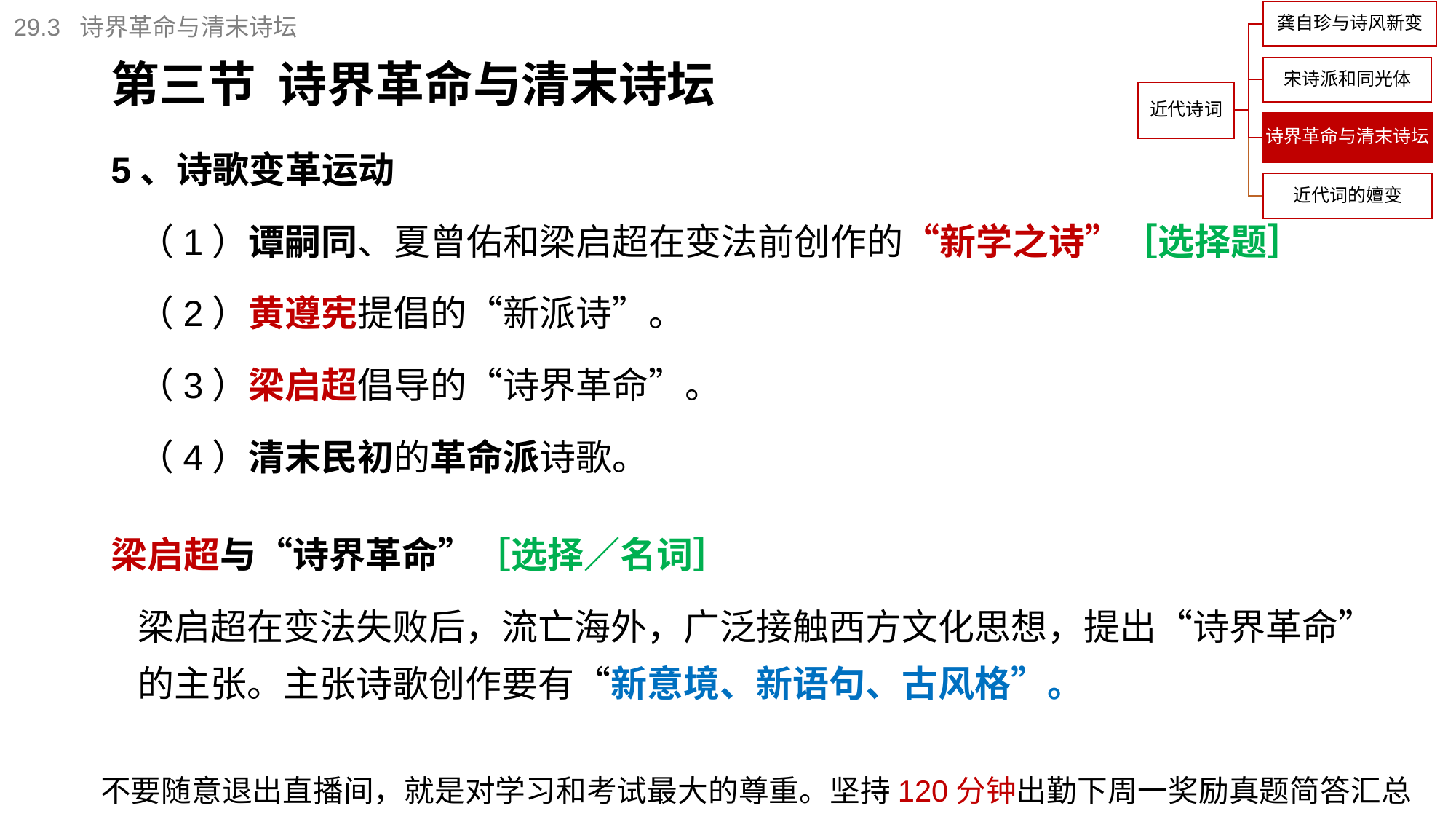

近代诗词
龚自珍与诗风新变
宋诗派和同光体
诗界革命与清末诗坛
近代词的嬗变
29.3  诗界革命与清末诗坛
# 第三节  诗界革命与清末诗坛
5、诗歌变革运动
（1）谭嗣同、夏曾佑和梁启超在变法前创作的“新学之诗”［选择题］
（2）黄遵宪提倡的“新派诗”。
（3）梁启超倡导的“诗界革命”。
（4）清末民初的革命派诗歌。
梁启超与“诗界革命”［选择／名词］
梁启超在变法失败后，流亡海外，广泛接触西方文化思想，提出“诗界革命”的主张。主张诗歌创作要有“新意境、新语句、古风格”。